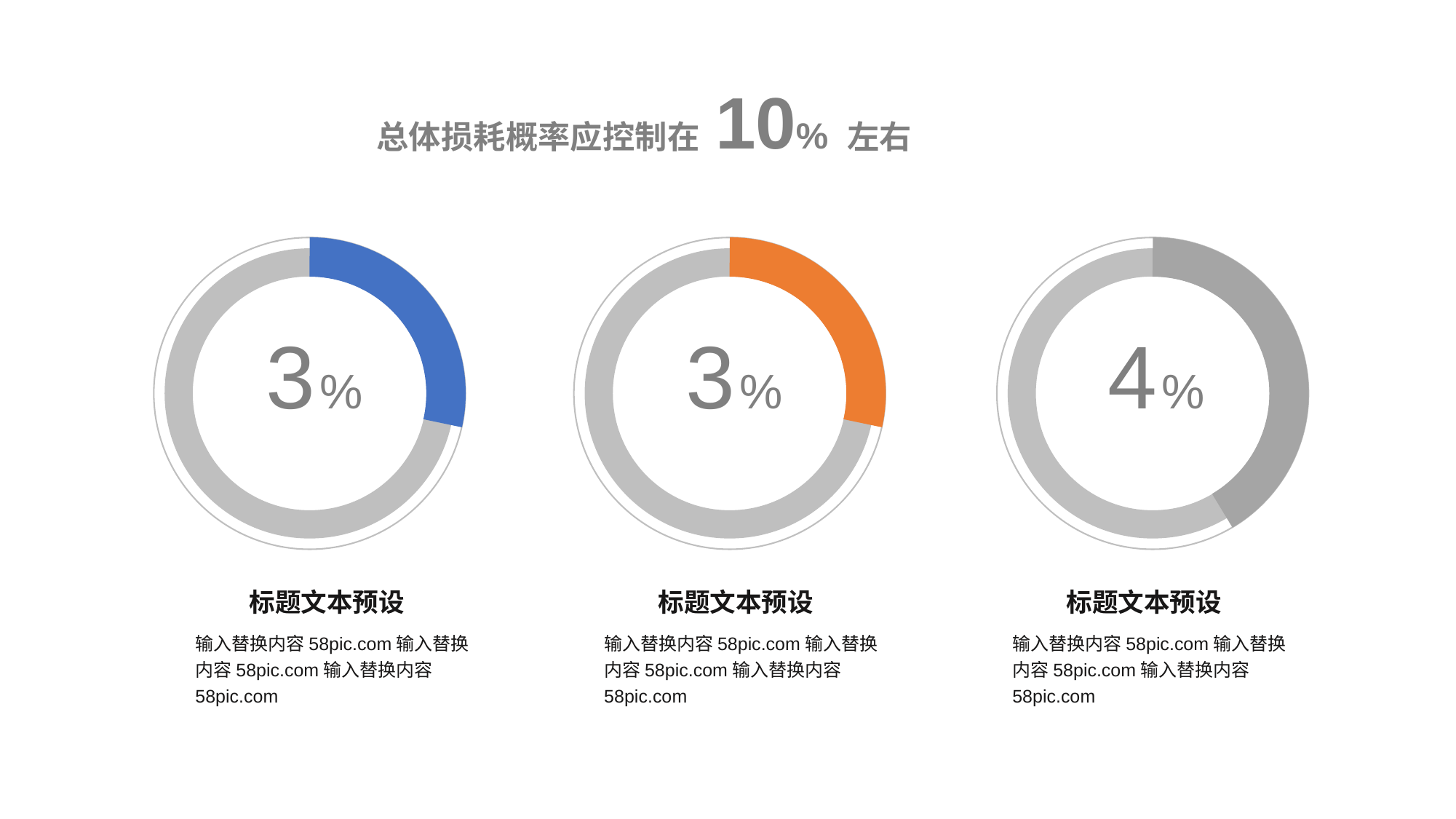

总体损耗概率应控制在 10% 左右

3%
3%
4%
标题文本预设
标题文本预设
标题文本预设
输入替换内容58pic.com输入替换内容58pic.com输入替换内容58pic.com
输入替换内容58pic.com输入替换内容58pic.com输入替换内容58pic.com
输入替换内容58pic.com输入替换内容58pic.com输入替换内容58pic.com